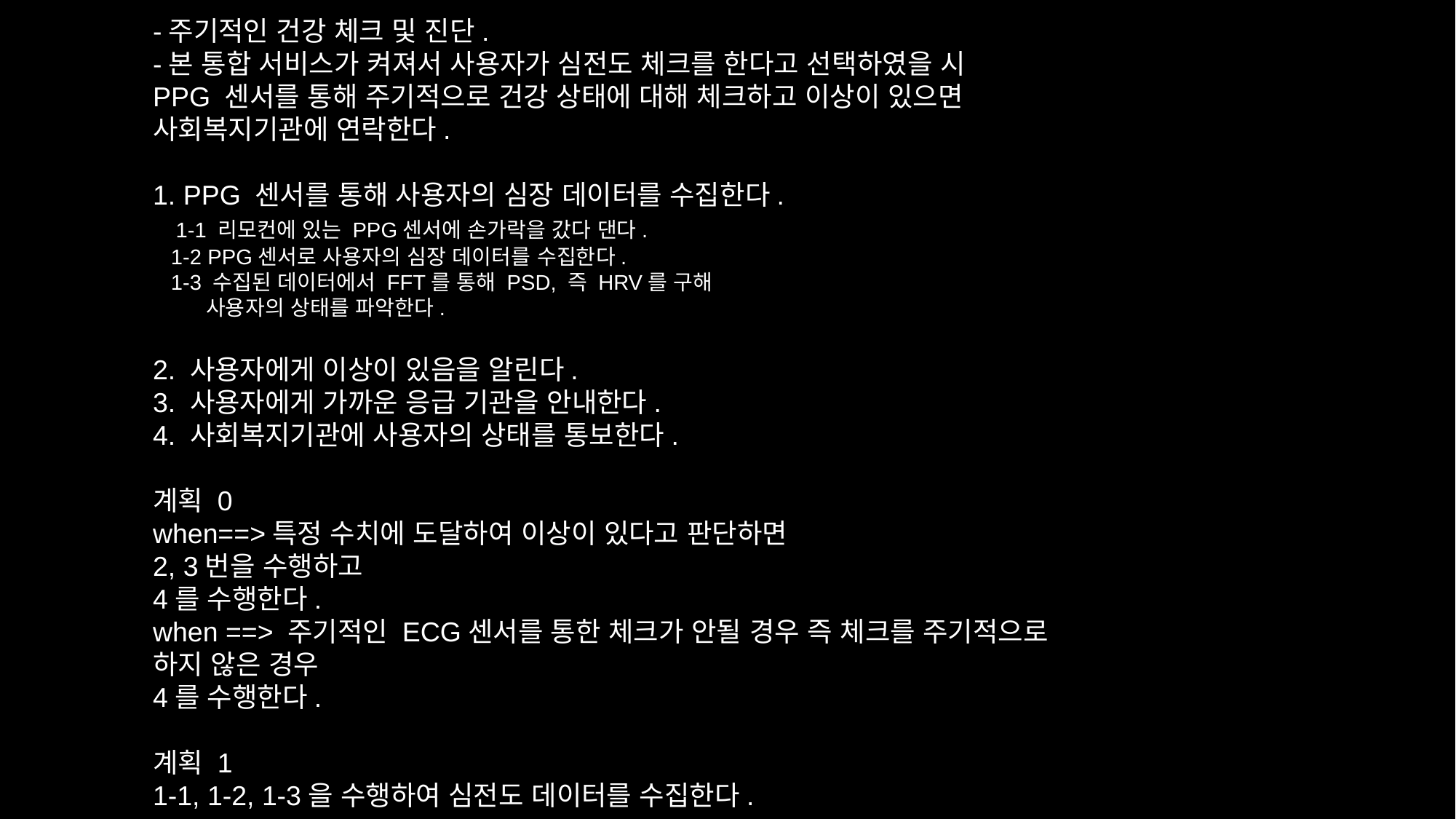

-주기적인 건강 체크 및 진단.
-본 통합 서비스가 켜져서 사용자가 심전도 체크를 한다고 선택하였을 시
PPG 센서를 통해 주기적으로 건강 상태에 대해 체크하고 이상이 있으면 사회복지기관에 연락한다.

1. PPG 센서를 통해 사용자의 심장 데이터를 수집한다.
   1-1 리모컨에 있는 PPG센서에 손가락을 갔다 댄다.
   1-2 PPG센서로 사용자의 심장 데이터를 수집한다.
   1-3 수집된 데이터에서 FFT를 통해 PSD, 즉 HRV를 구해
        사용자의 상태를 파악한다.

2. 사용자에게 이상이 있음을 알린다.
3. 사용자에게 가까운 응급 기관을 안내한다.
4. 사회복지기관에 사용자의 상태를 통보한다.

계획 0
when==>특정 수치에 도달하여 이상이 있다고 판단하면
2, 3번을 수행하고
4를 수행한다.
when ==> 주기적인 ECG센서를 통한 체크가 안될 경우 즉 체크를 주기적으로  하지 않은 경우
4를 수행한다.

계획 1
1-1, 1-2, 1-3을 수행하여 심전도 데이터를 수집한다.